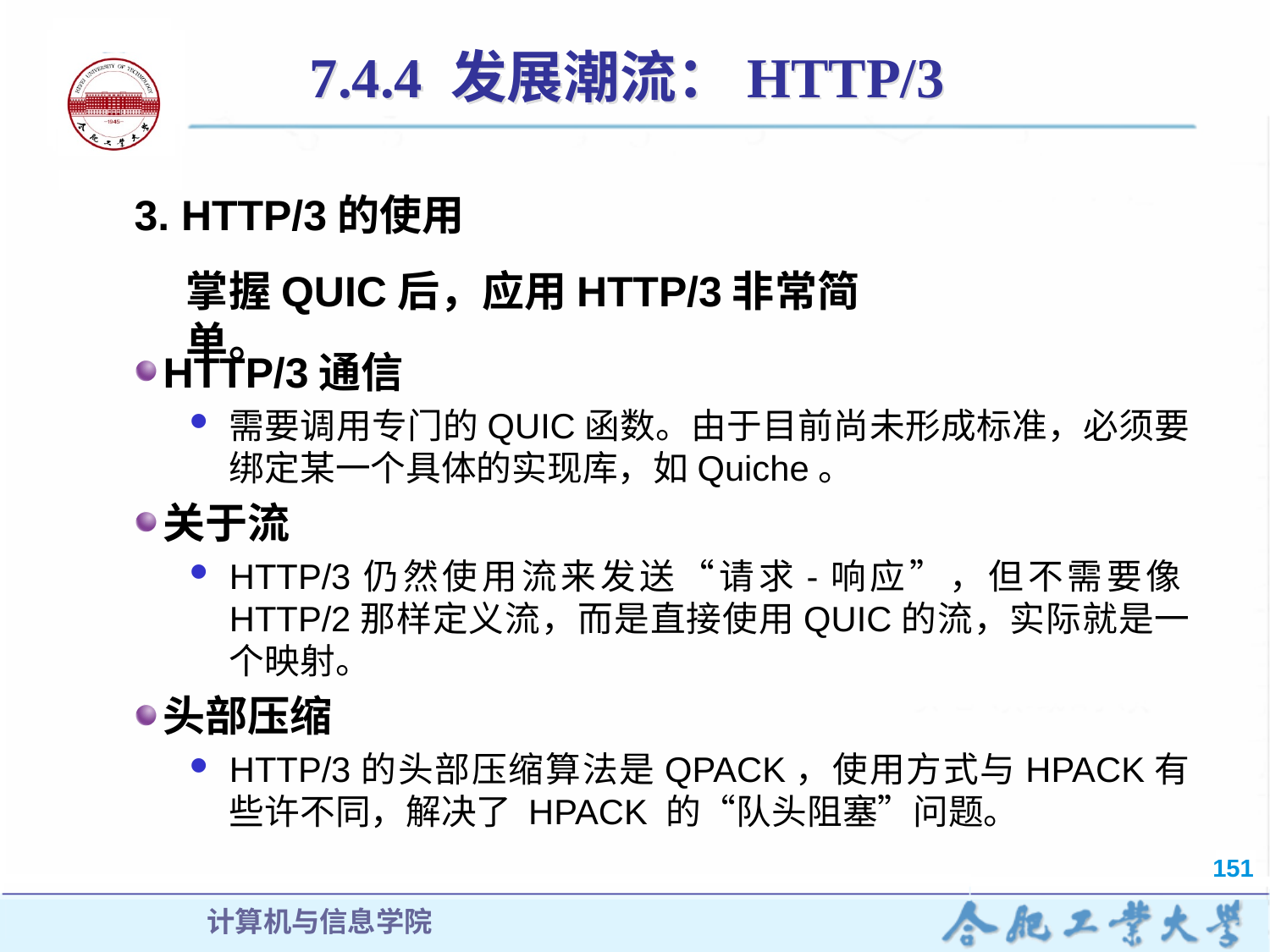

7.4.4 发展潮流：HTTP/3
3. HTTP/3的使用
掌握QUIC后，应用HTTP/3非常简单。
HTTP/3通信
需要调用专门的QUIC函数。由于目前尚未形成标准，必须要绑定某一个具体的实现库，如Quiche。
关于流
HTTP/3仍然使用流来发送“请求-响应”，但不需要像HTTP/2那样定义流，而是直接使用QUIC的流，实际就是一个映射。
头部压缩
HTTP/3的头部压缩算法是QPACK，使用方式与HPACK有些许不同，解决了 HPACK 的“队头阻塞”问题。